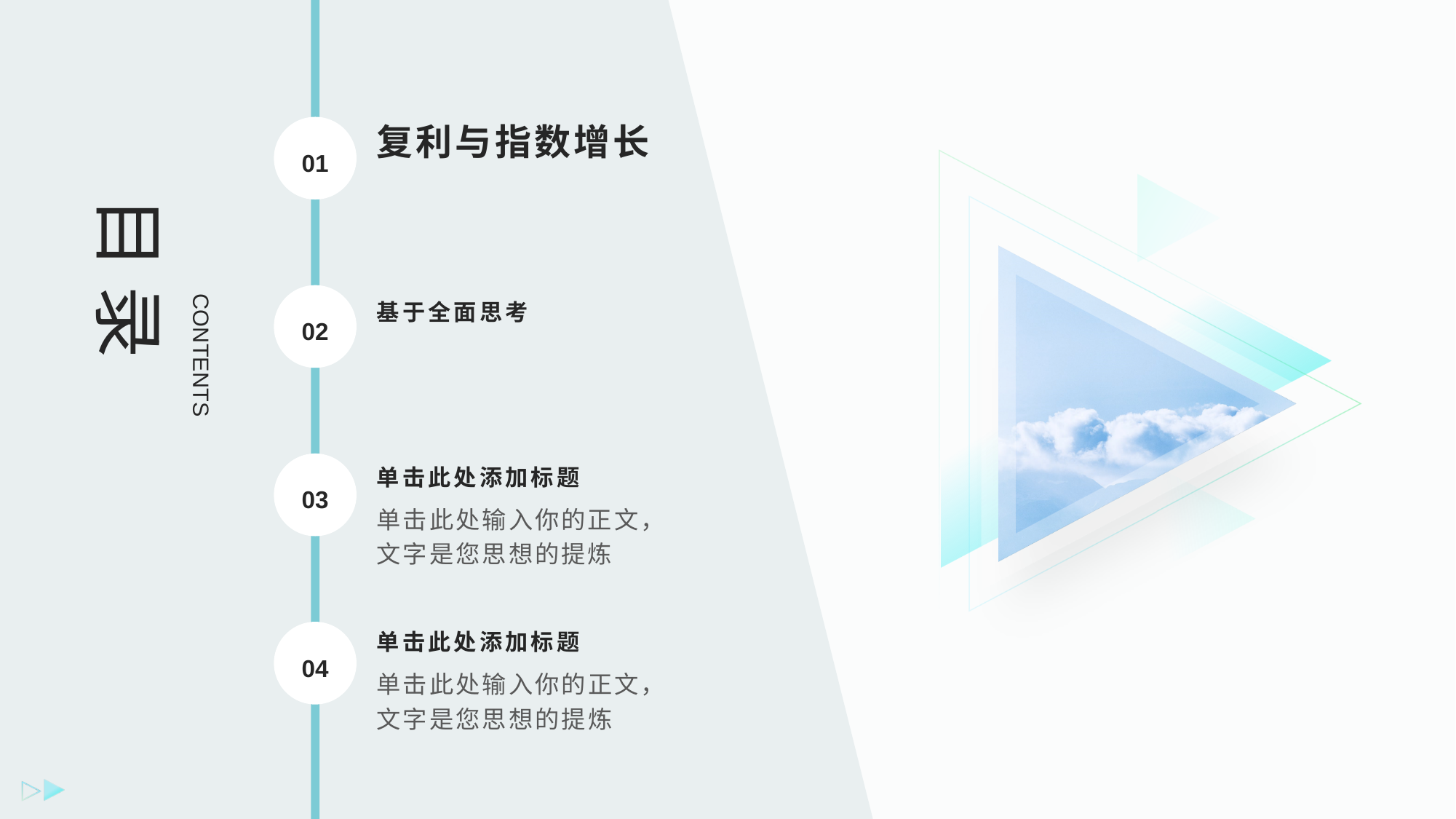

目 录
复利与指数增长
01
CONTENTS
基于全面思考
02
单击此处添加标题
03
单击此处输入你的正文，文字是您思想的提炼
单击此处添加标题
04
单击此处输入你的正文，文字是您思想的提炼